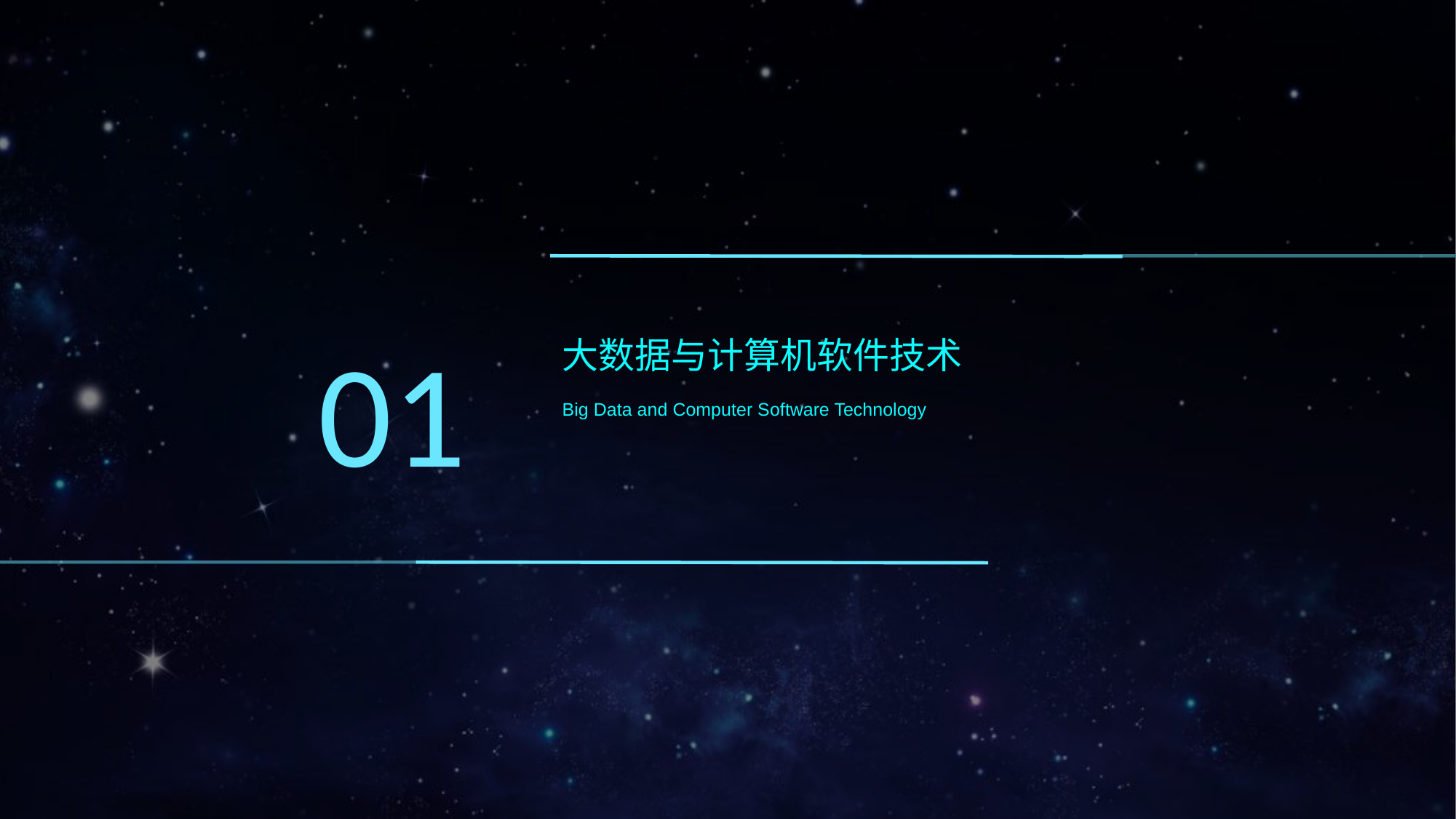

01
大数据与计算机软件技术
Big Data and Computer Software Technology